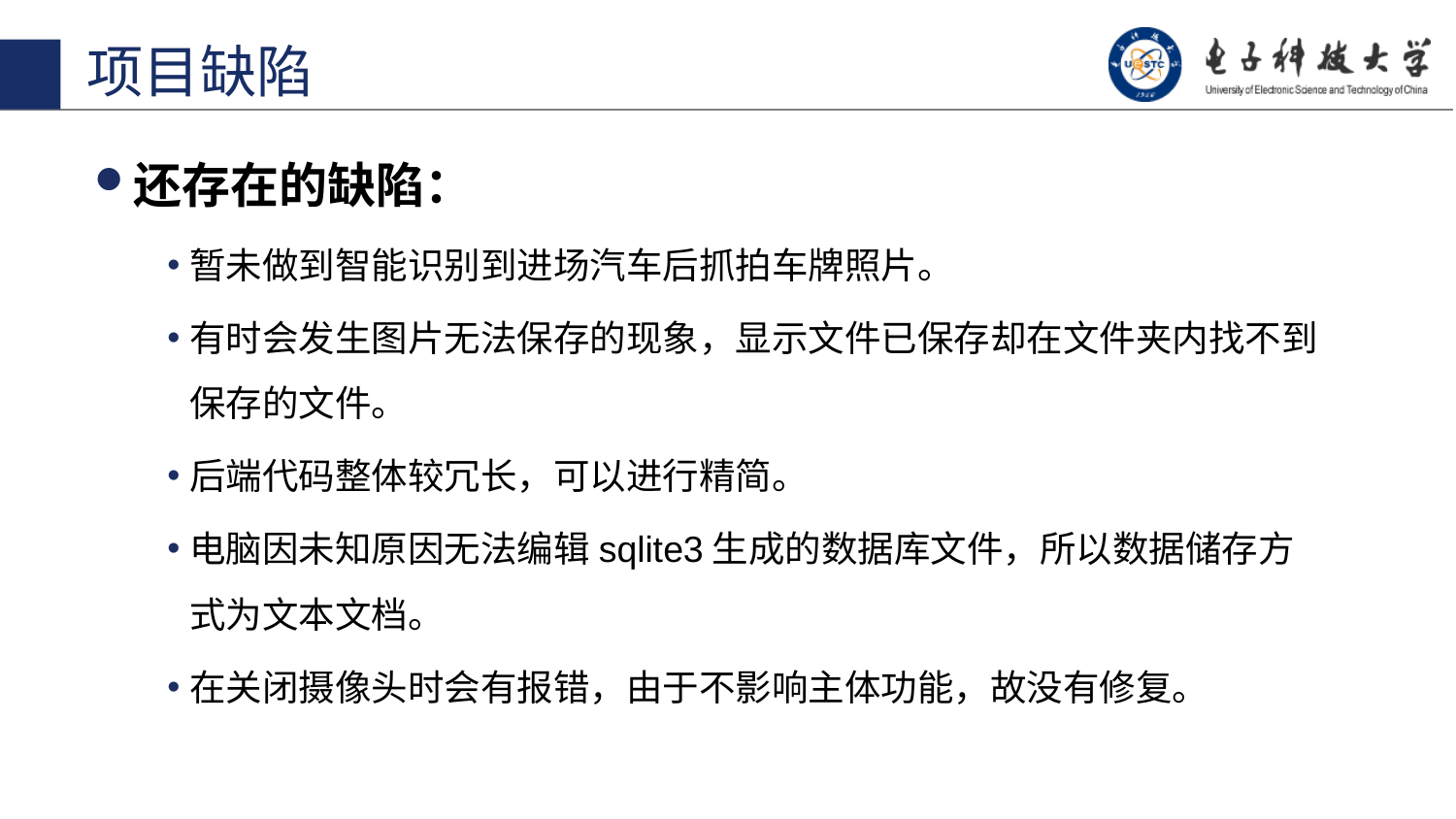

项目缺陷
还存在的缺陷：
暂未做到智能识别到进场汽车后抓拍车牌照片。
有时会发生图片无法保存的现象，显示文件已保存却在文件夹内找不到保存的文件。
后端代码整体较冗长，可以进行精简。
电脑因未知原因无法编辑sqlite3生成的数据库文件，所以数据储存方式为文本文档。
在关闭摄像头时会有报错，由于不影响主体功能，故没有修复。
29